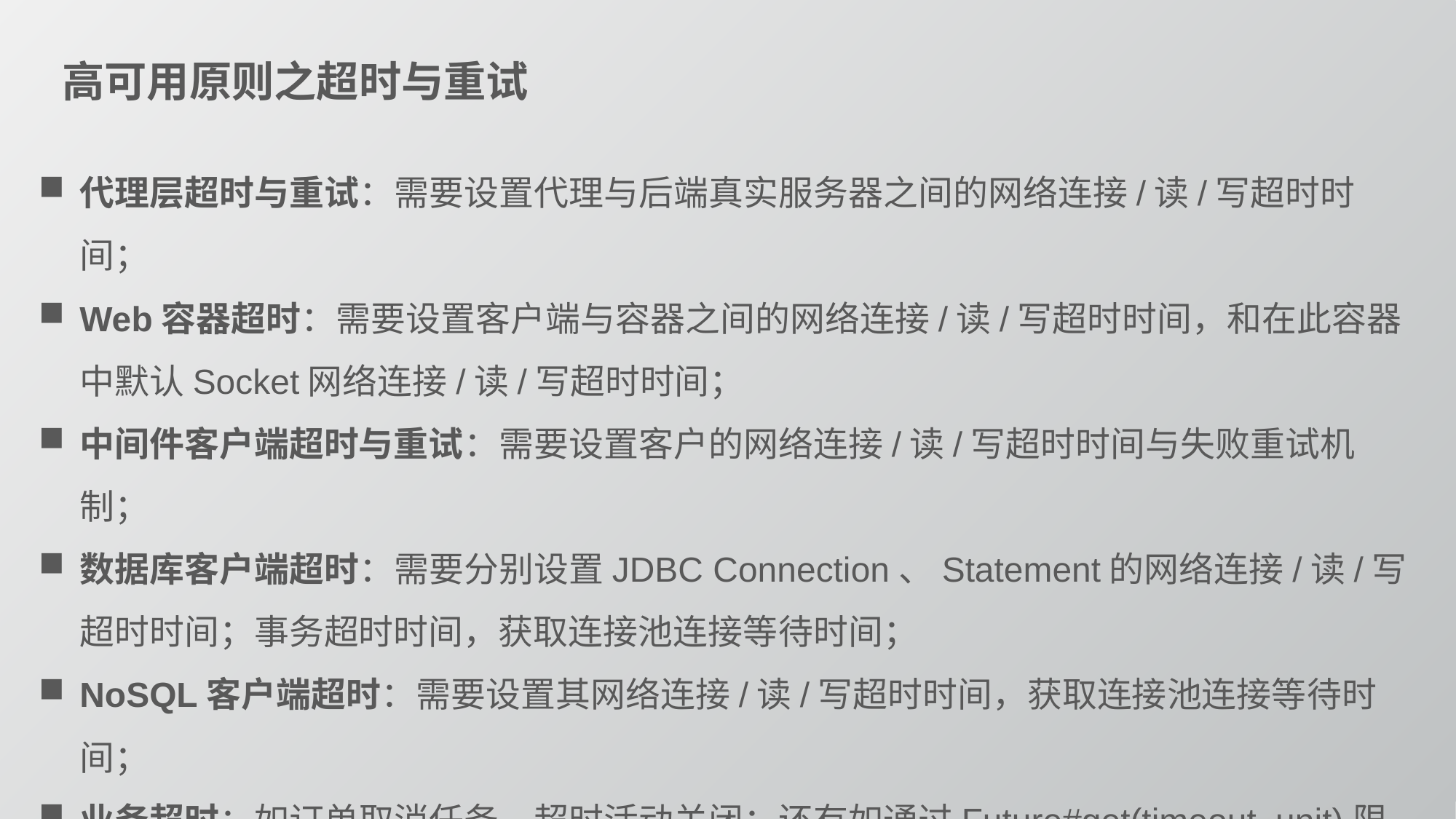

高可用原则之超时与重试
代理层超时与重试：需要设置代理与后端真实服务器之间的网络连接/读/写超时时间；
Web容器超时：需要设置客户端与容器之间的网络连接/读/写超时时间，和在此容器中默认Socket网络连接/读/写超时时间；
中间件客户端超时与重试：需要设置客户的网络连接/读/写超时时间与失败重试机制；
数据库客户端超时：需要分别设置JDBC Connection、Statement的网络连接/读/写超时时间；事务超时时间，获取连接池连接等待时间；
NoSQL客户端超时：需要设置其网络连接/读/写超时时间，获取连接池连接等待时间；
业务超时：如订单取消任务、超时活动关闭；还有如通过Future#get(timeout, unit)限制某个接口的超时时间；
前端Ajax超时：浏览器通过Ajax访问时的网络连接/读/写超时时间。